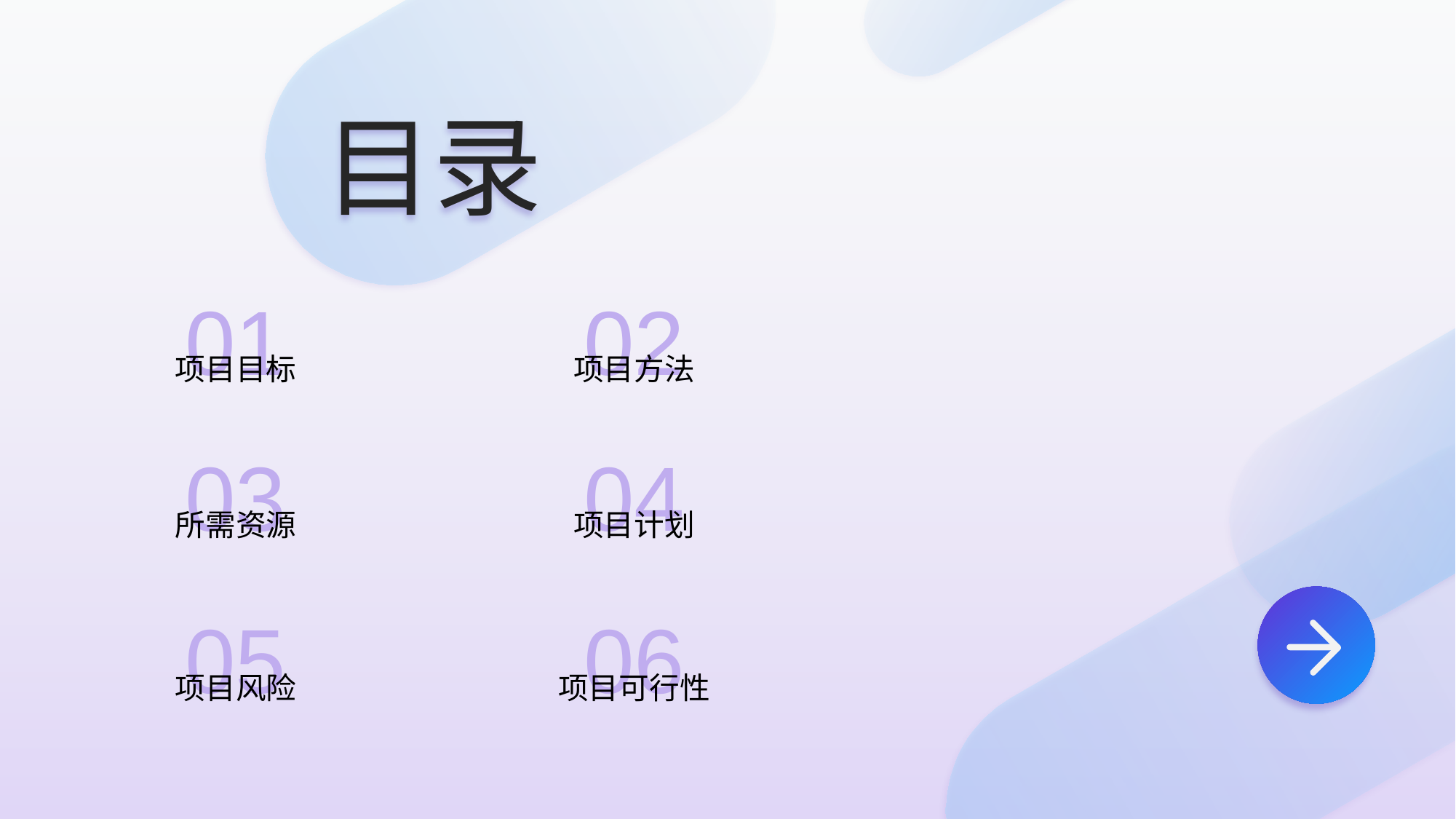

目录

01
02

项目目标
项目方法
03
04
所需资源
项目计划

05
06

项目风险
项目可行性